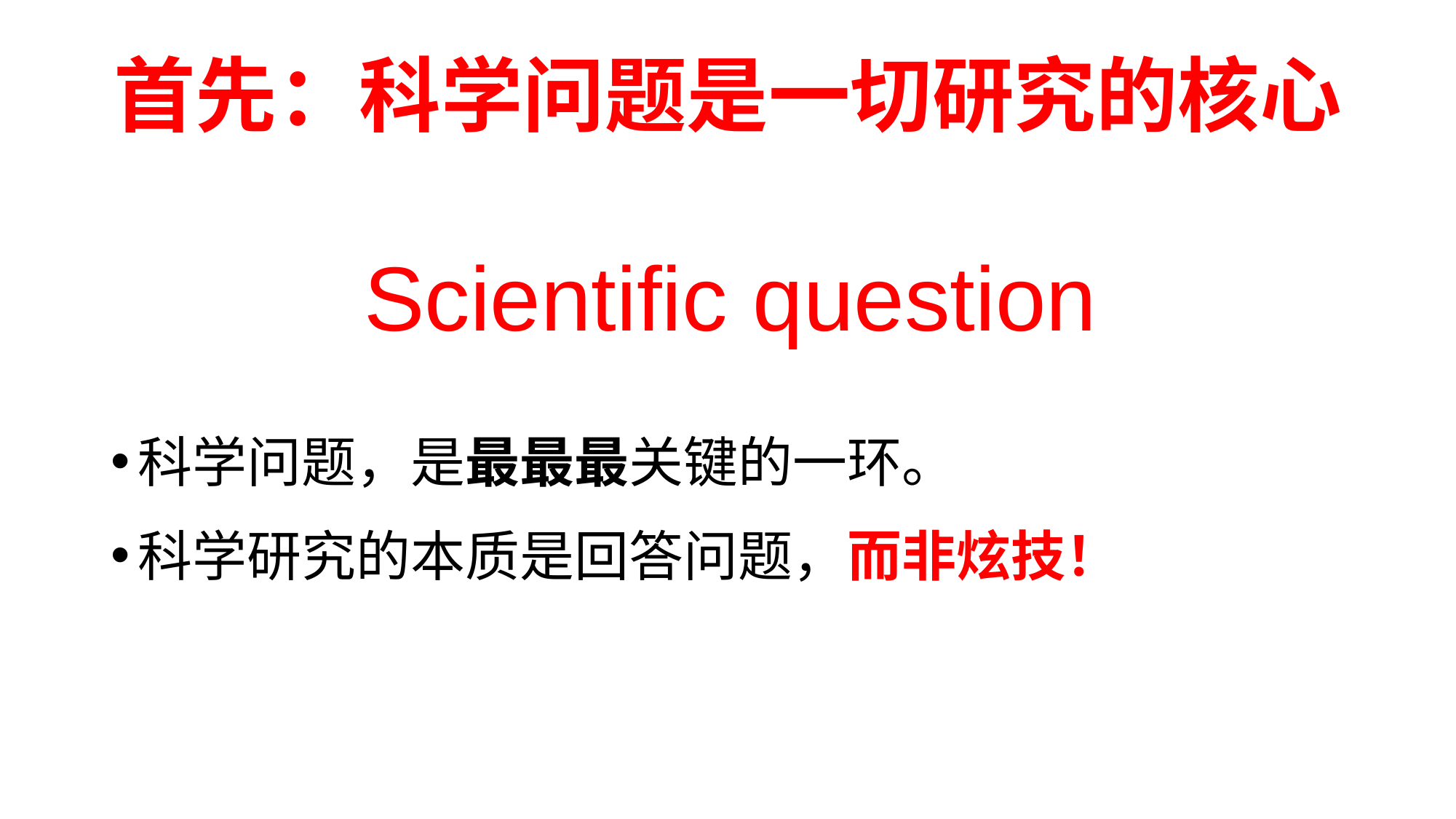

# 首先：科学问题是一切研究的核心
Scientific question
科学问题，是最最最关键的一环。
科学研究的本质是回答问题，而非炫技！